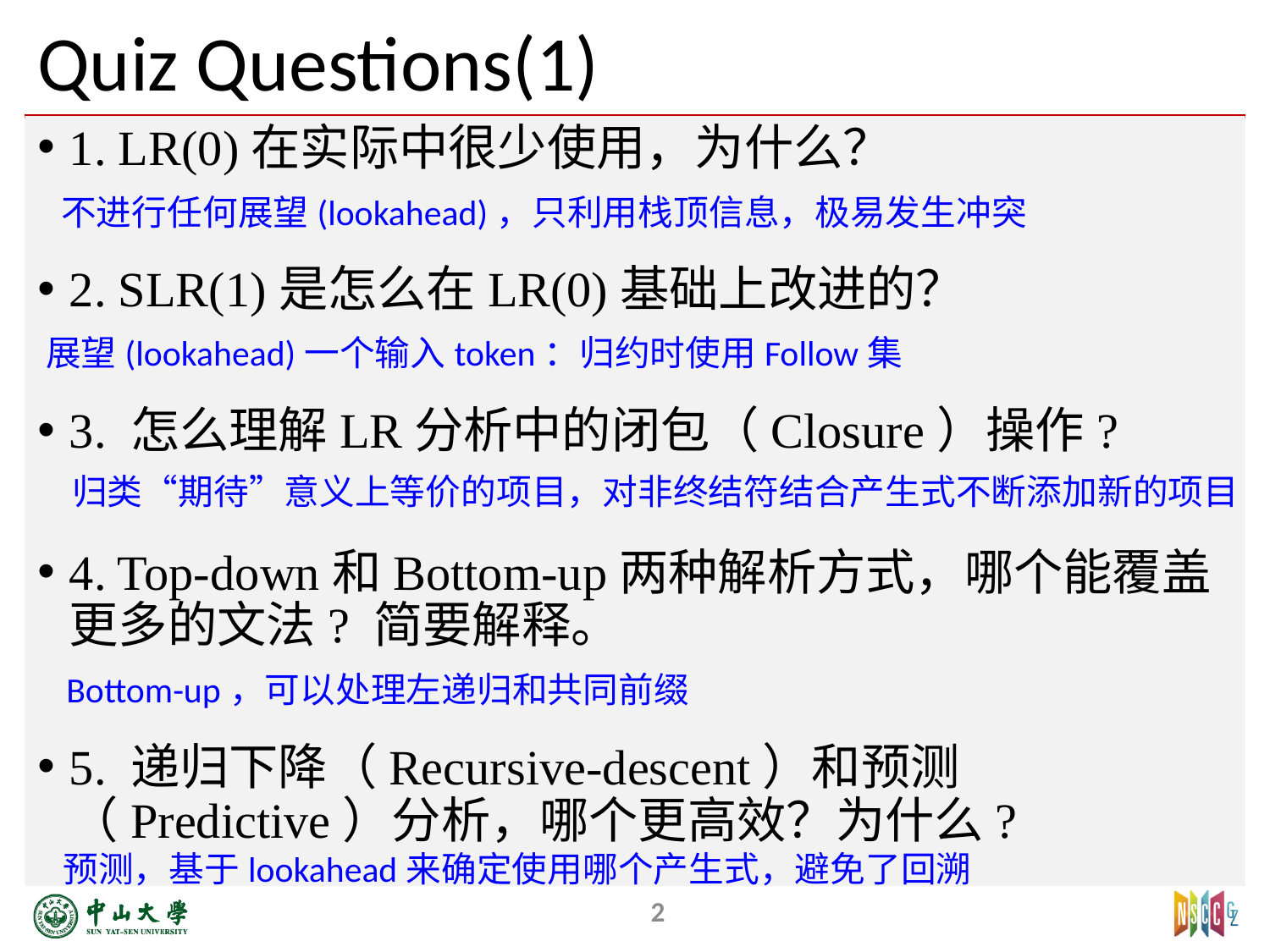

# Quiz Questions(1)
1. LR(0)在实际中很少使用，为什么？

2. SLR(1)是怎么在LR(0)基础上改进的？

3. 怎么理解LR分析中的闭包（Closure）操作?

4. Top-down和Bottom-up两种解析方式，哪个能覆盖更多的文法? 简要解释。

5. 递归下降（Recursive-descent）和预测（Predictive）分析，哪个更高效？为什么?
不进行任何展望(lookahead)，只利用栈顶信息，极易发生冲突
展望(lookahead)一个输入token：归约时使用Follow集
归类“期待”意义上等价的项目，对非终结符结合产生式不断添加新的项目
Bottom-up，可以处理左递归和共同前缀
预测，基于lookahead来确定使用哪个产生式，避免了回溯
2